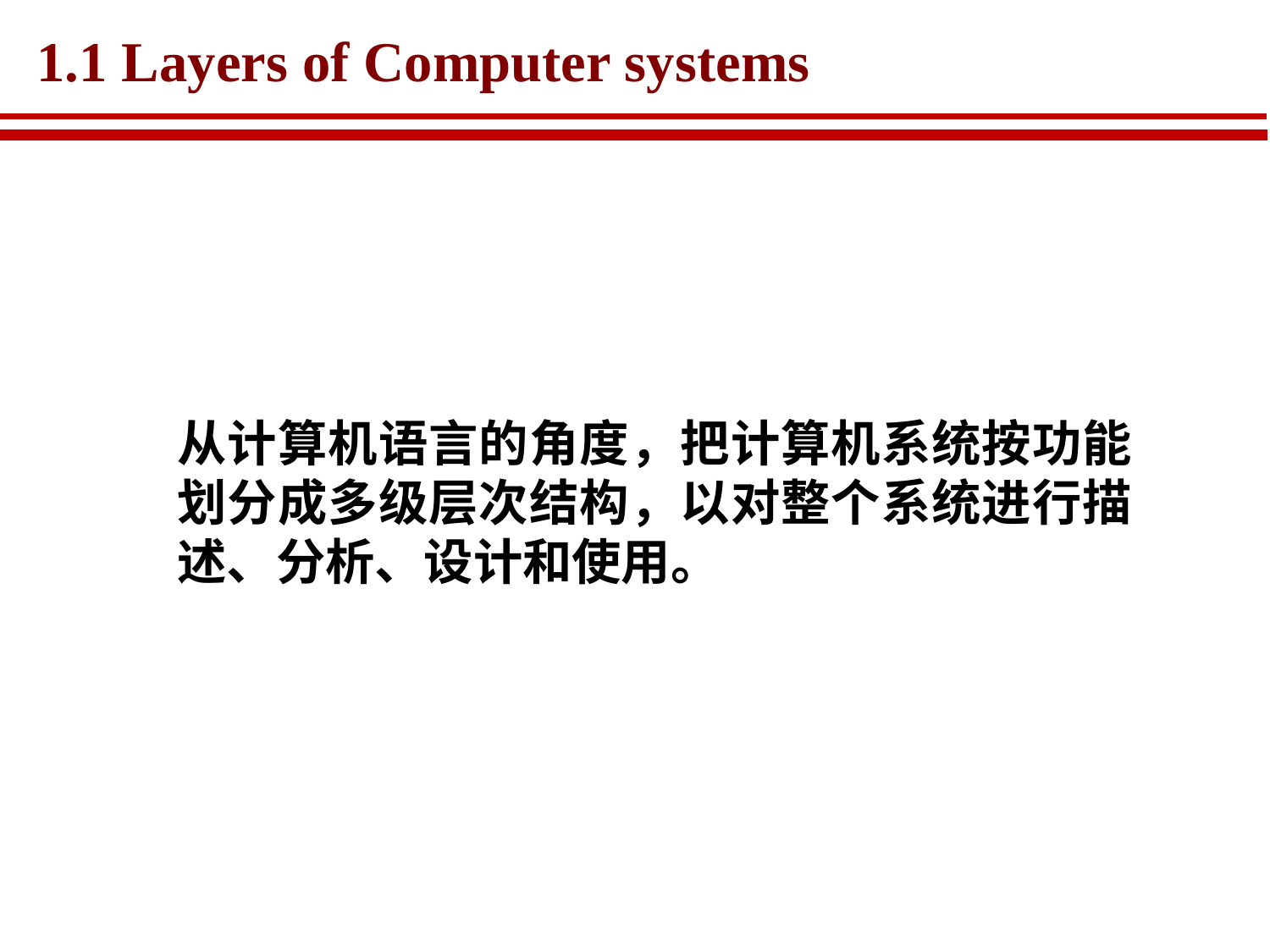

# 1.1 Layers of Computer systems
从计算机语言的角度，把计算机系统按功能划分成多级层次结构，以对整个系统进行描述、分析、设计和使用。